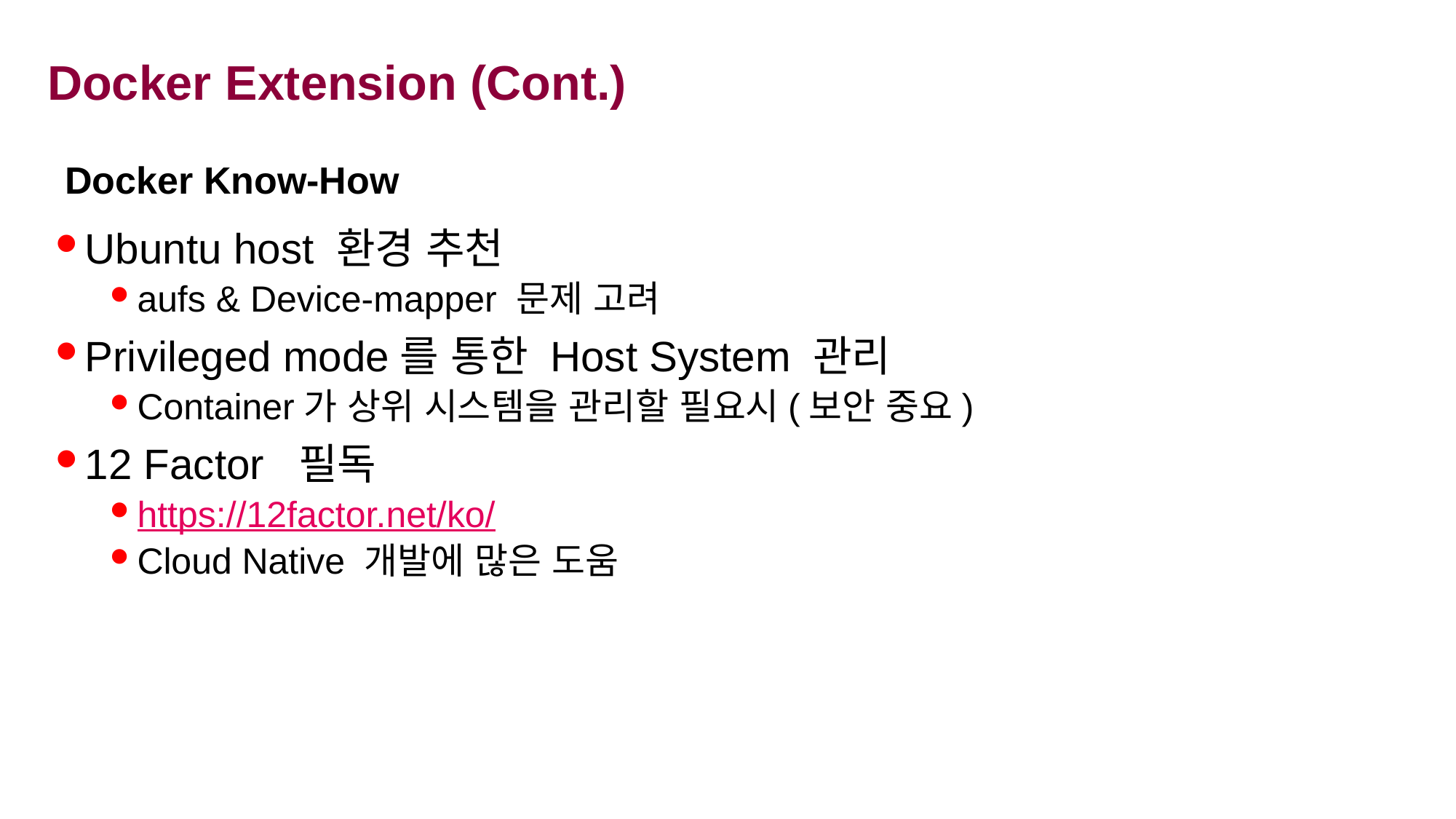

# Docker Extension (Cont.)
Docker Know-How
Ubuntu host 환경 추천
aufs & Device-mapper 문제 고려
Privileged mode를 통한 Host System 관리
Container가 상위 시스템을 관리할 필요시(보안 중요)
12 Factor  필독
https://12factor.net/ko/
Cloud Native 개발에 많은 도움